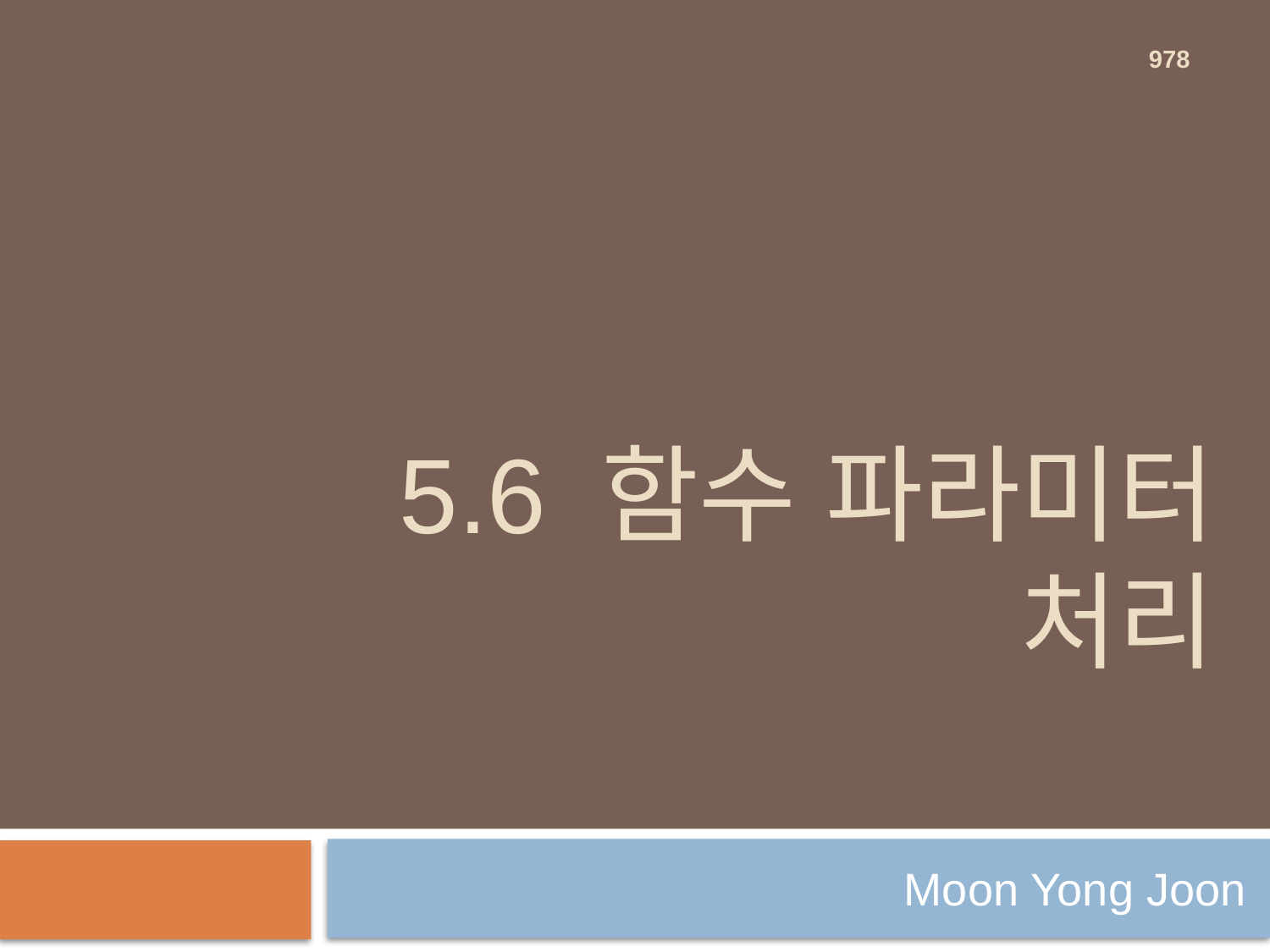

978
# 5.6 함수 파라미터 처리
Moon Yong Joon